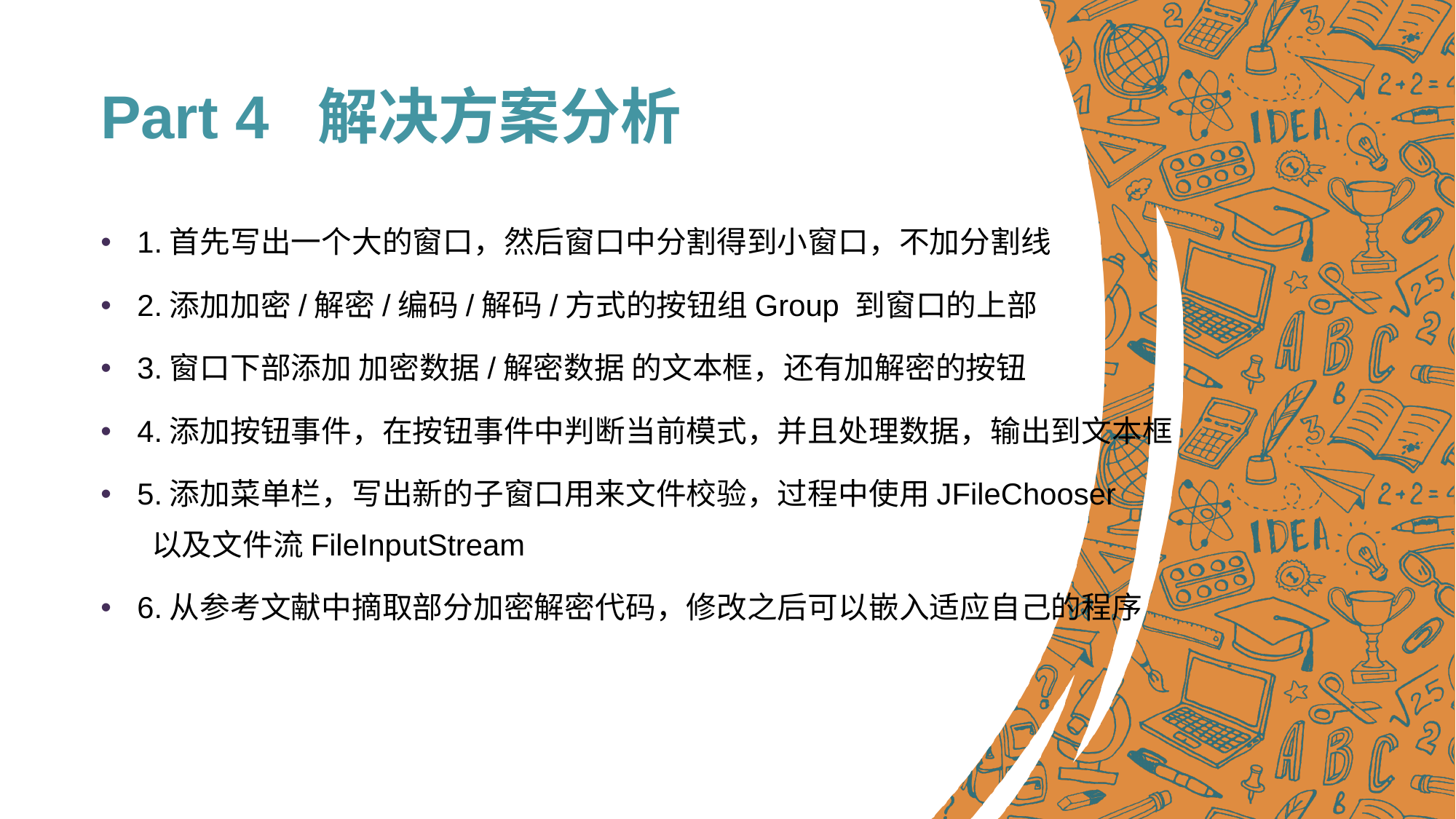

# Part 4  解决方案分析
1.首先写出一个大的窗口，然后窗口中分割得到小窗口，不加分割线
2.添加加密/解密/编码/解码/方式的按钮组Group 到窗口的上部
3.窗口下部添加 加密数据/解密数据 的文本框，还有加解密的按钮
4.添加按钮事件，在按钮事件中判断当前模式，并且处理数据，输出到文本框
5.添加菜单栏，写出新的子窗口用来文件校验，过程中使用JFileChooser
以及文件流FileInputStream
6.从参考文献中摘取部分加密解密代码，修改之后可以嵌入适应自己的程序